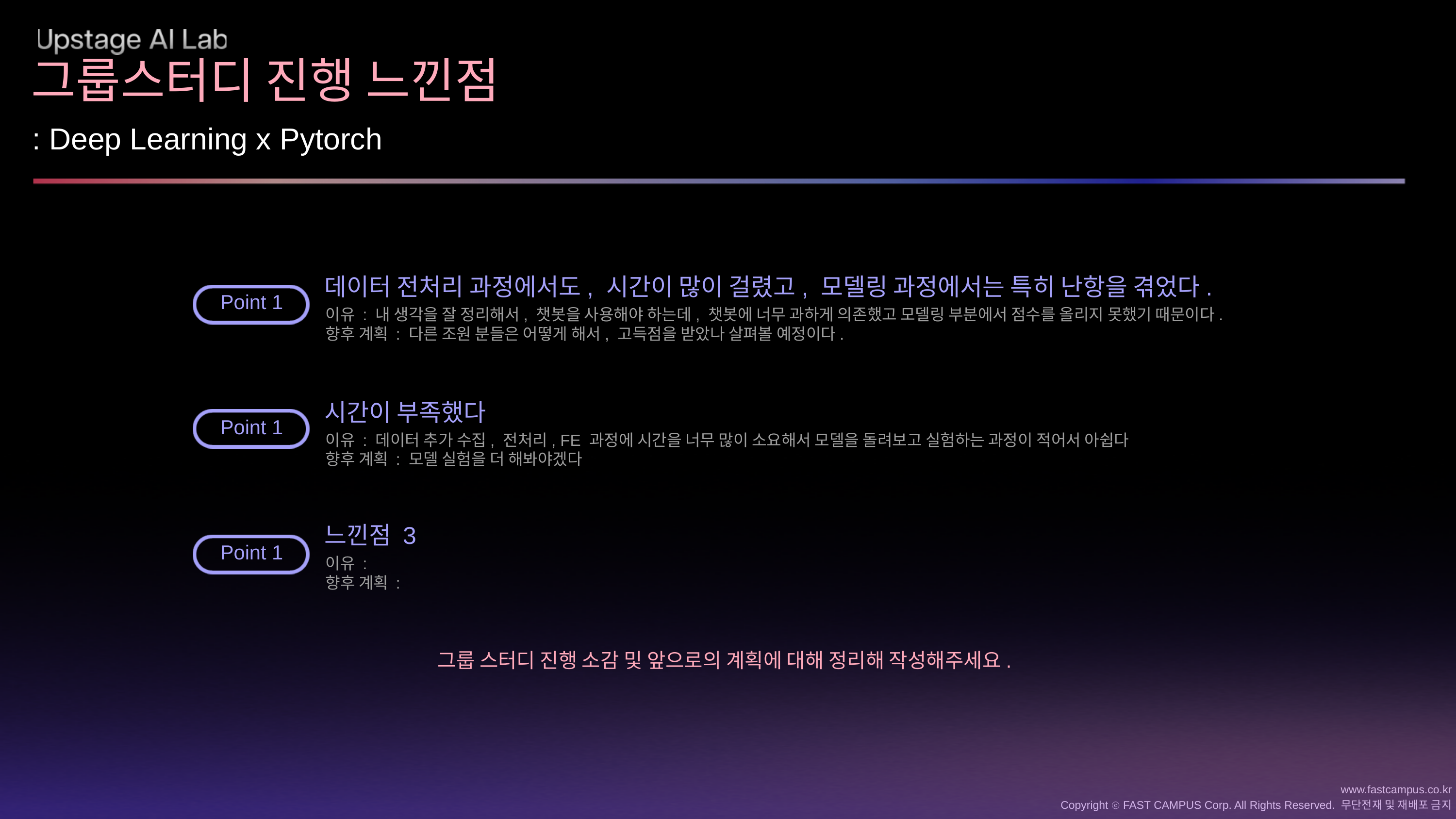

그룹스터디 진행 느낀점
: Deep Learning x Pytorch

데이터 전처리 과정에서도, 시간이 많이 걸렸고, 모델링 과정에서는 특히 난항을 겪었다.

Point 1
이유 : 내 생각을 잘 정리해서, 챗봇을 사용해야 하는데, 챗봇에 너무 과하게 의존했고 모델링 부분에서 점수를 올리지 못했기 때문이다.
향후 계획 : 다른 조원 분들은 어떻게 해서, 고득점을 받았나 살펴볼 예정이다.
시간이 부족했다

Point 1
이유 : 데이터 추가 수집, 전처리, FE 과정에 시간을 너무 많이 소요해서 모델을 돌려보고 실험하는 과정이 적어서 아쉽다
향후 계획 : 모델 실험을 더 해봐야겠다

느낀점 3

Point 1
이유 :
향후 계획 :
그룹 스터디 진행 소감 및 앞으로의 계획에 대해 정리해 작성해주세요.
www.fastcampus.co.kr
Copyright ⓒ FAST CAMPUS Corp. All Rights Reserved. 무단전재 및 재배포 금지